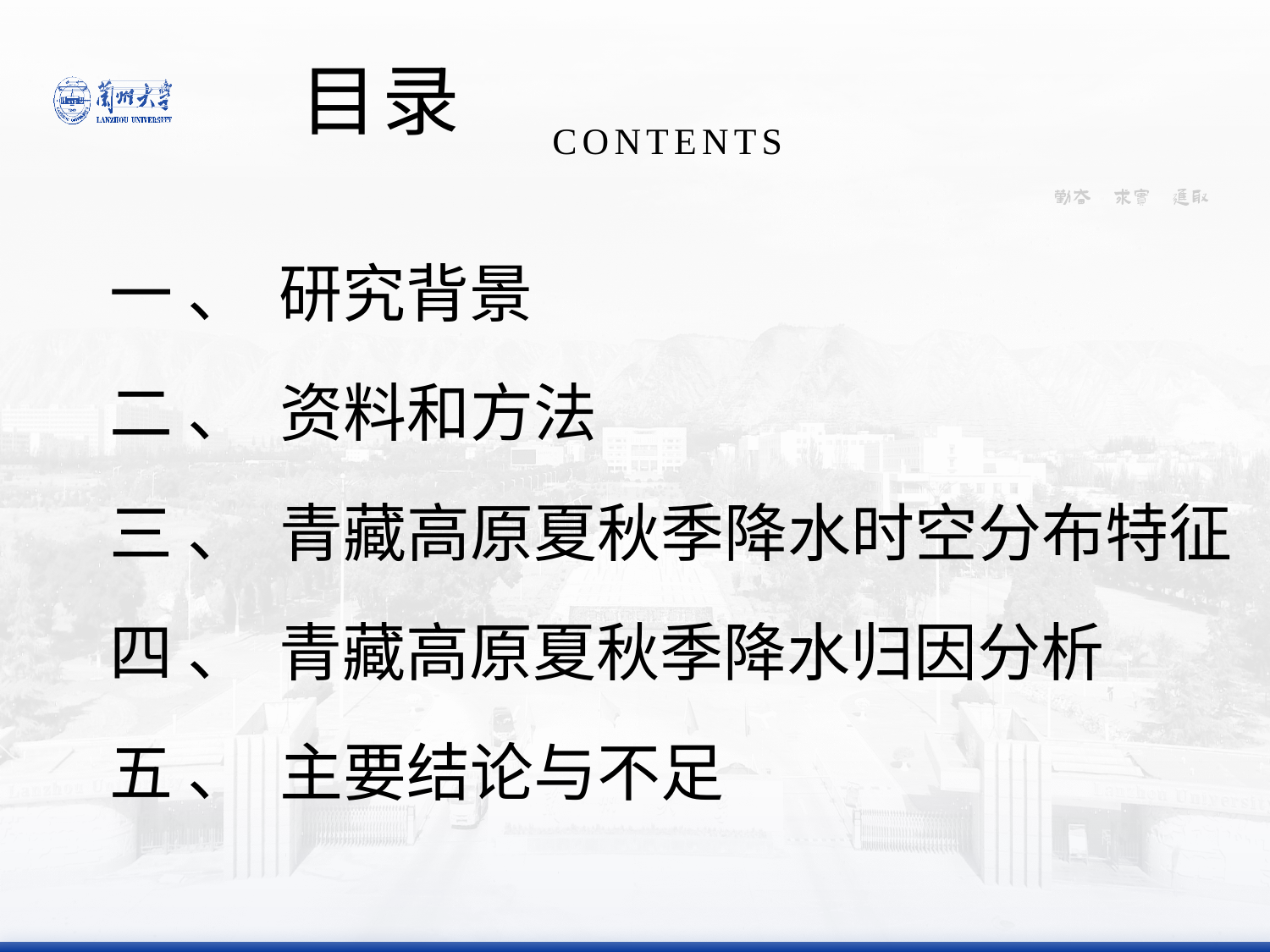

目录
CONTENTS

一 、  研究背景
二 、  资料和方法
三 、  青藏高原夏秋季降水时空分布特征
四 、  青藏高原夏秋季降水归因分析
五 、  主要结论与不足